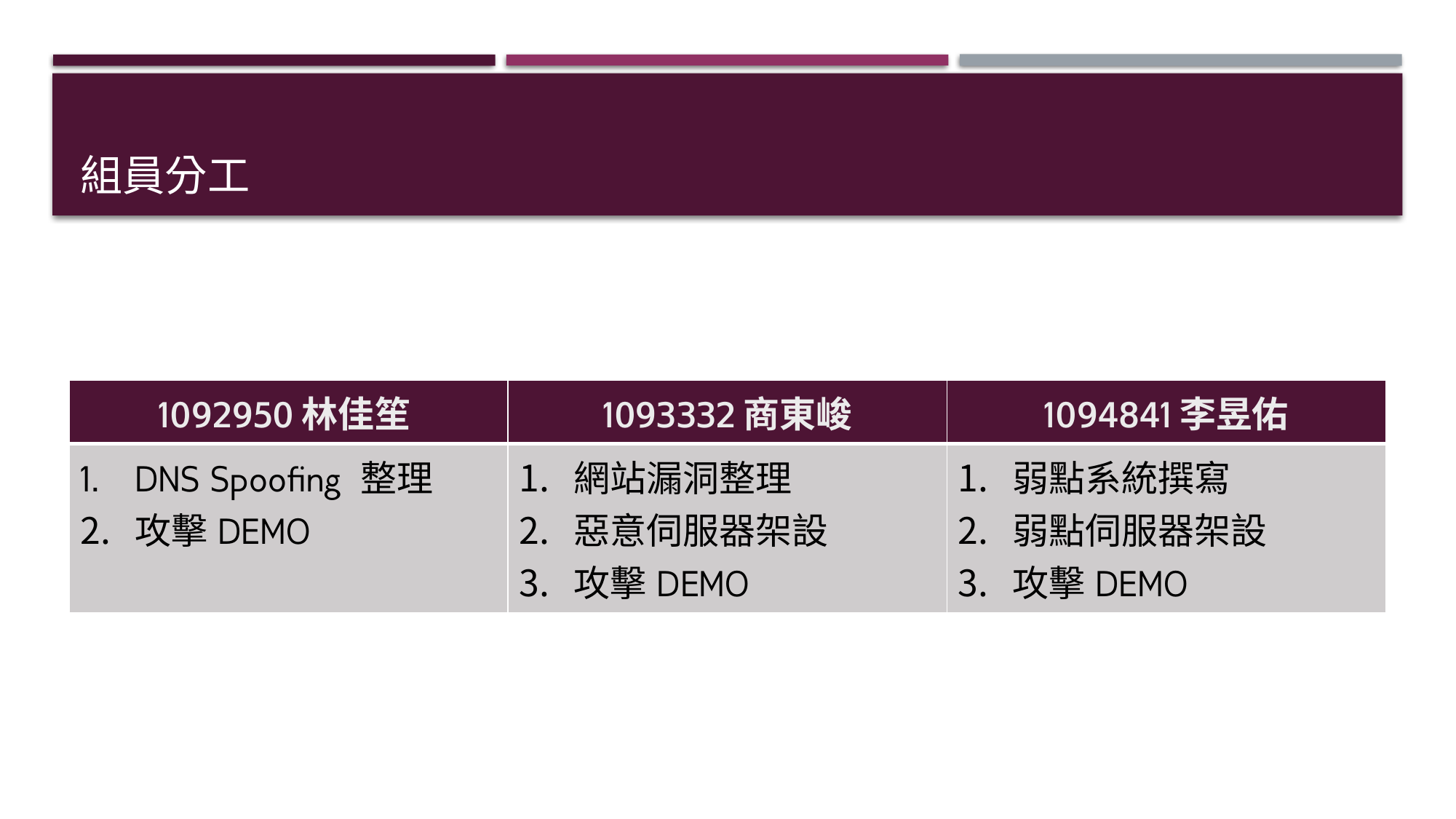

# 組員分工
| 1092950林佳笙 | 1093332商東峻 | 1094841李昱佑 |
| --- | --- | --- |
| DNS Spoofing 整理 攻擊DEMO | 網站漏洞整理 惡意伺服器架設 攻擊DEMO | 弱點系統撰寫 弱點伺服器架設 攻擊DEMO |